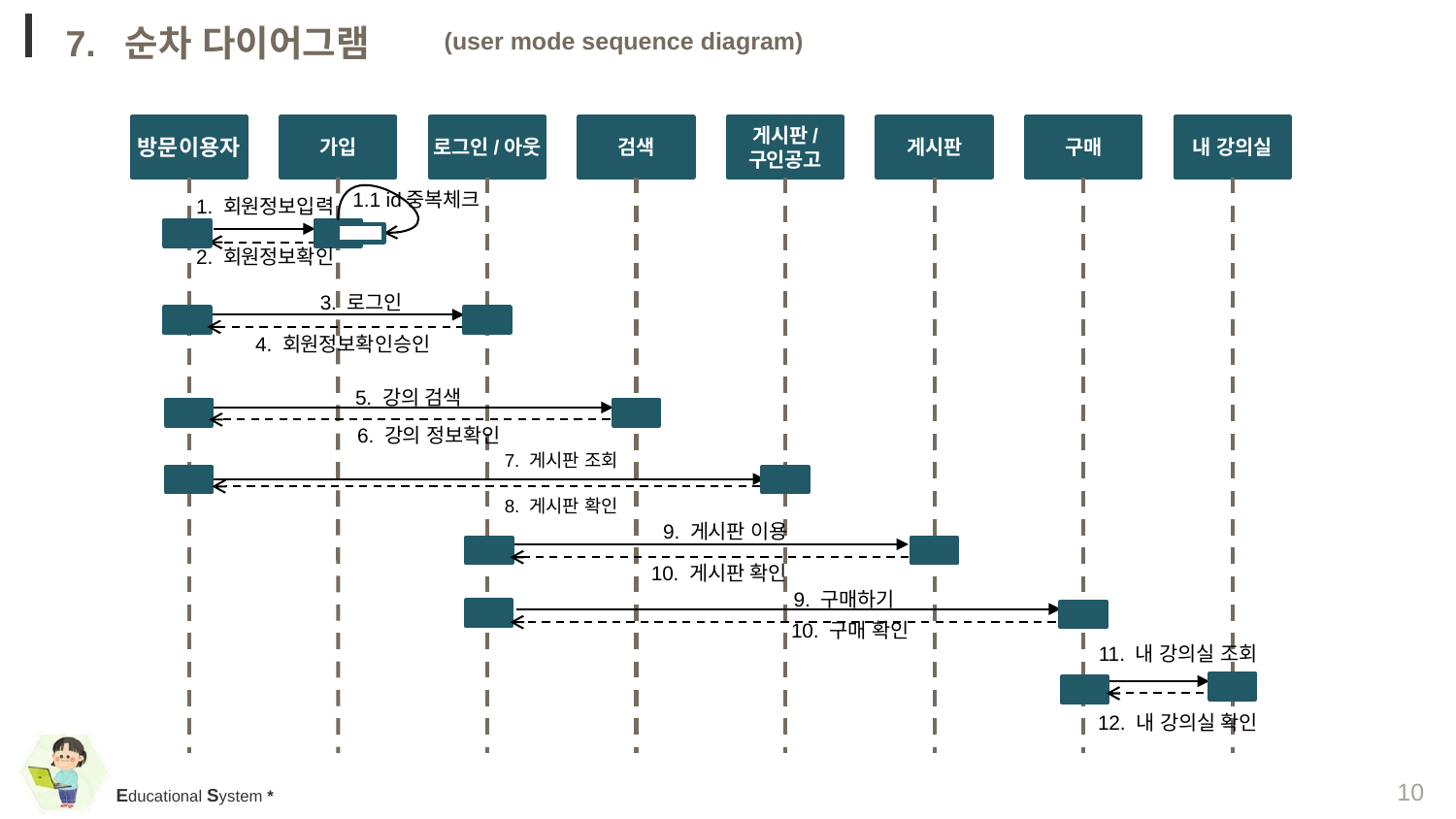

7.  순차 다이어그램
(user mode sequence diagram)
방문이용자
가입
로그인/아웃
검색
게시판/
구인공고
게시판
구매
내 강의실
1.1 id중복체크
1. 회원정보입력

2. 회원정보확인
3. 로그인

4. 회원정보확인승인
5. 강의 검색

6. 강의 정보확인
7. 게시판 조회

8. 게시판 확인
9. 게시판 이용

10. 게시판 확인
9. 구매하기

10. 구매 확인
11. 내 강의실 조회

12. 내 강의실 확인
10